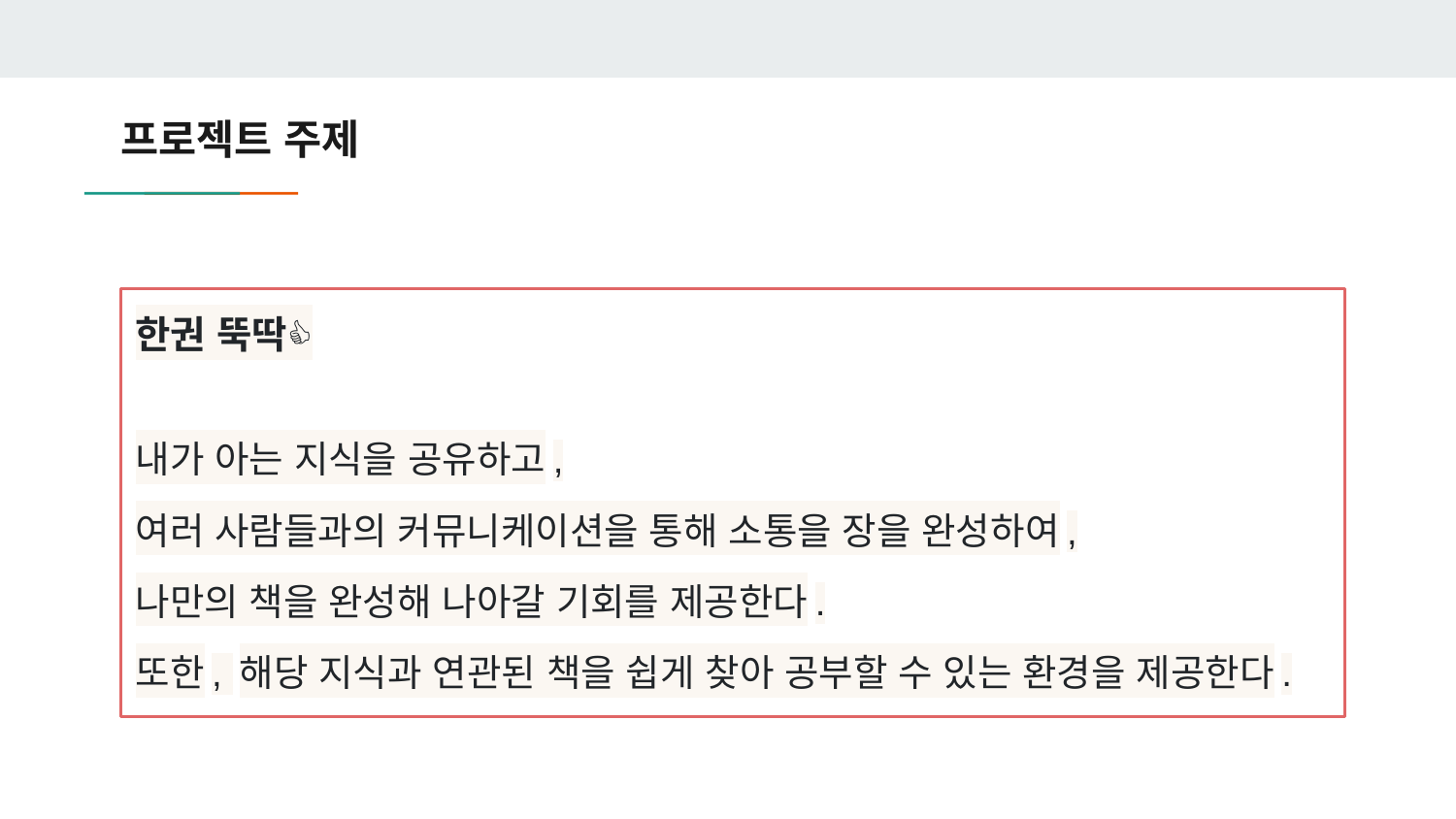

# 프로젝트 주제
한권 뚝딱👍

내가 아는 지식을 공유하고,
여러 사람들과의 커뮤니케이션을 통해 소통을 장을 완성하여,
나만의 책을 완성해 나아갈 기회를 제공한다.
또한, 해당 지식과 연관된 책을 쉽게 찾아 공부할 수 있는 환경을 제공한다.